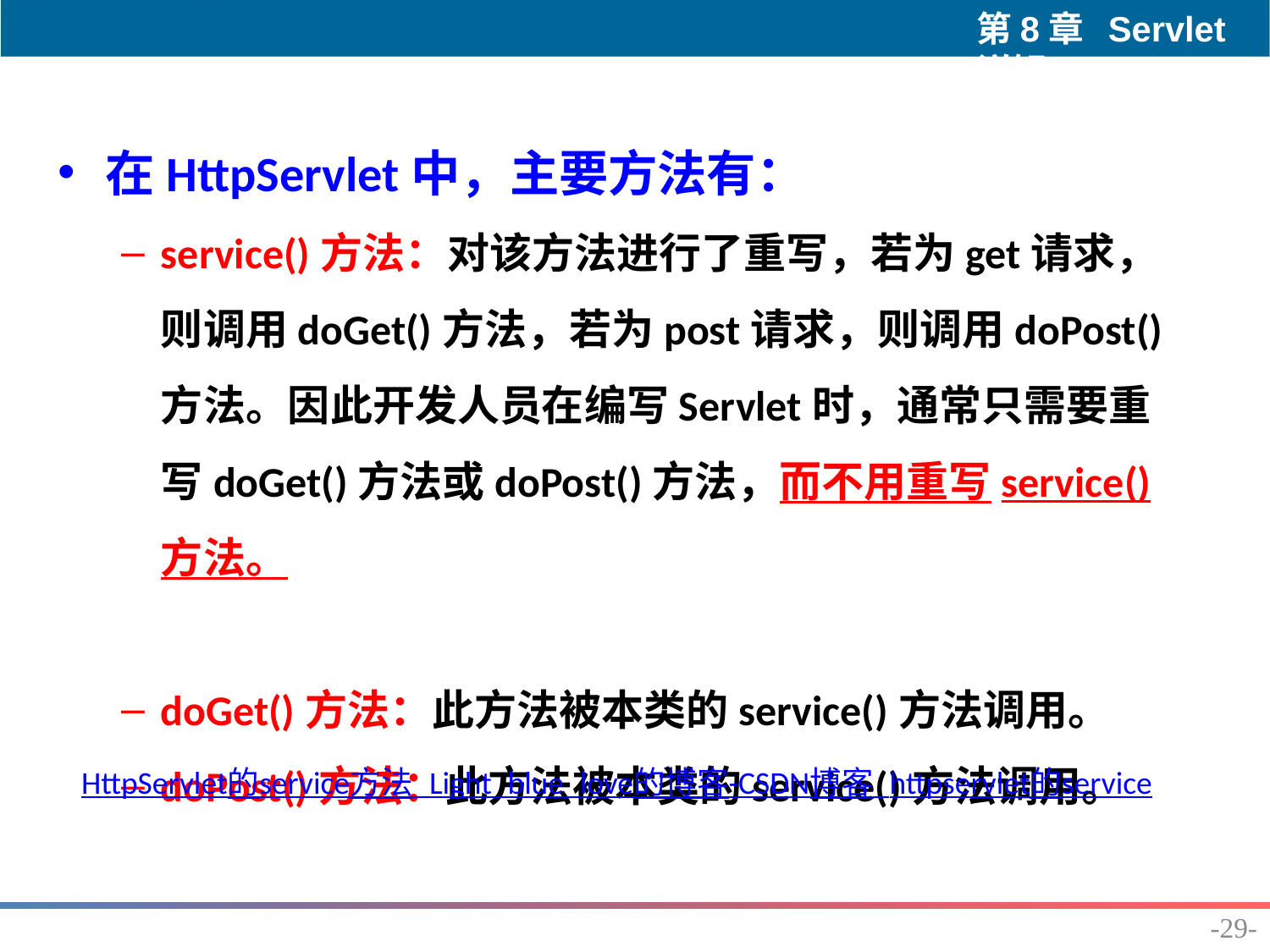

在HttpServlet中，主要方法有：
service()方法：对该方法进行了重写，若为get请求，则调用doGet()方法，若为post请求，则调用doPost()方法。因此开发人员在编写Servlet时，通常只需要重写doGet()方法或doPost()方法，而不用重写service()方法。

doGet()方法：此方法被本类的service()方法调用。
doPost()方法：此方法被本类的service()方法调用。
HttpServlet的service方法_Light_blue_love的博客-CSDN博客_httpservlet的service
-29-